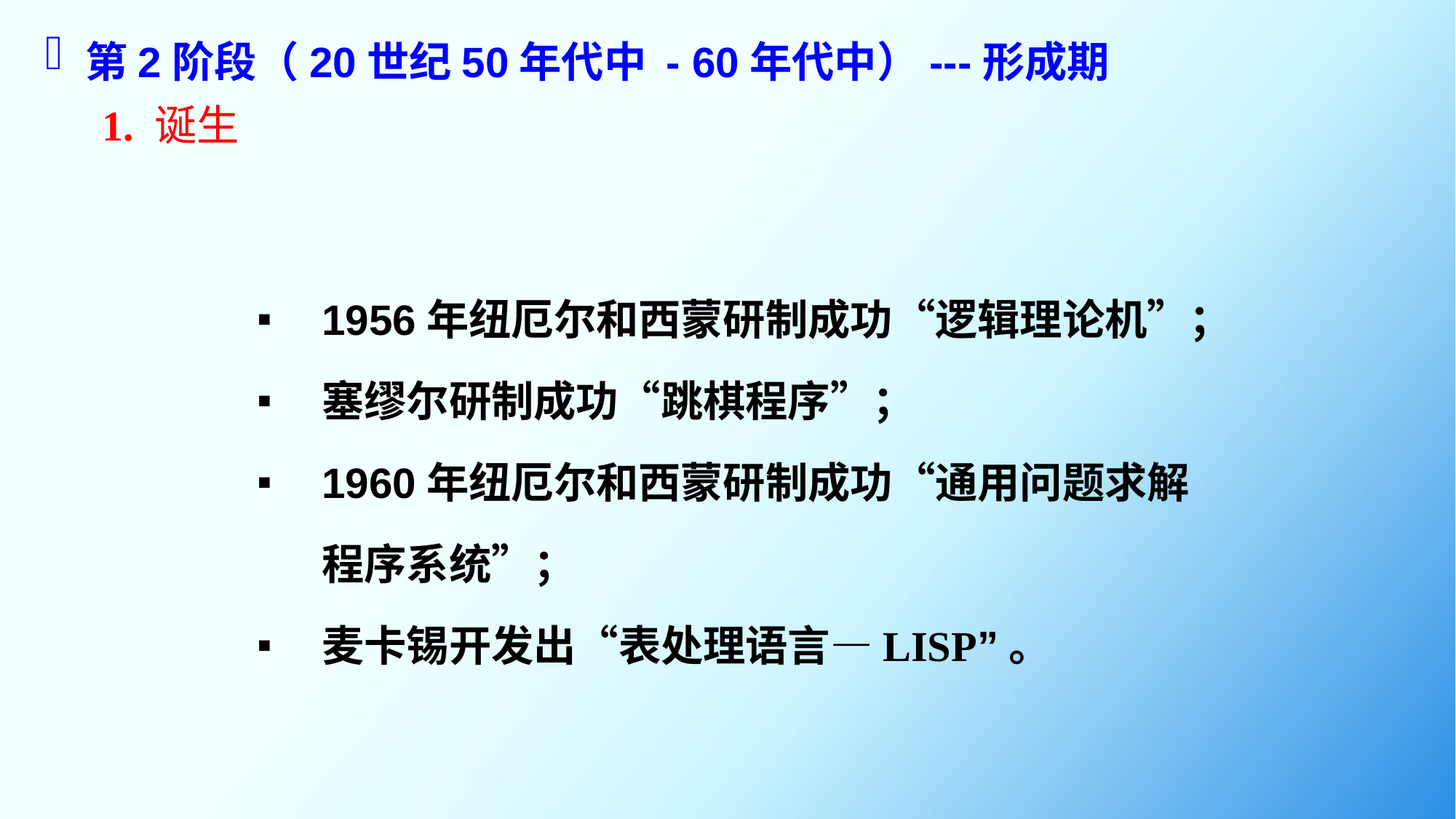

第2阶段（20世纪50年代中 - 60年代中）---形成期
1. 诞生
1956年纽厄尔和西蒙研制成功“逻辑理论机”；
塞缪尔研制成功“跳棋程序”；
1960年纽厄尔和西蒙研制成功“通用问题求解程序系统”；
麦卡锡开发出“表处理语言—LISP”。